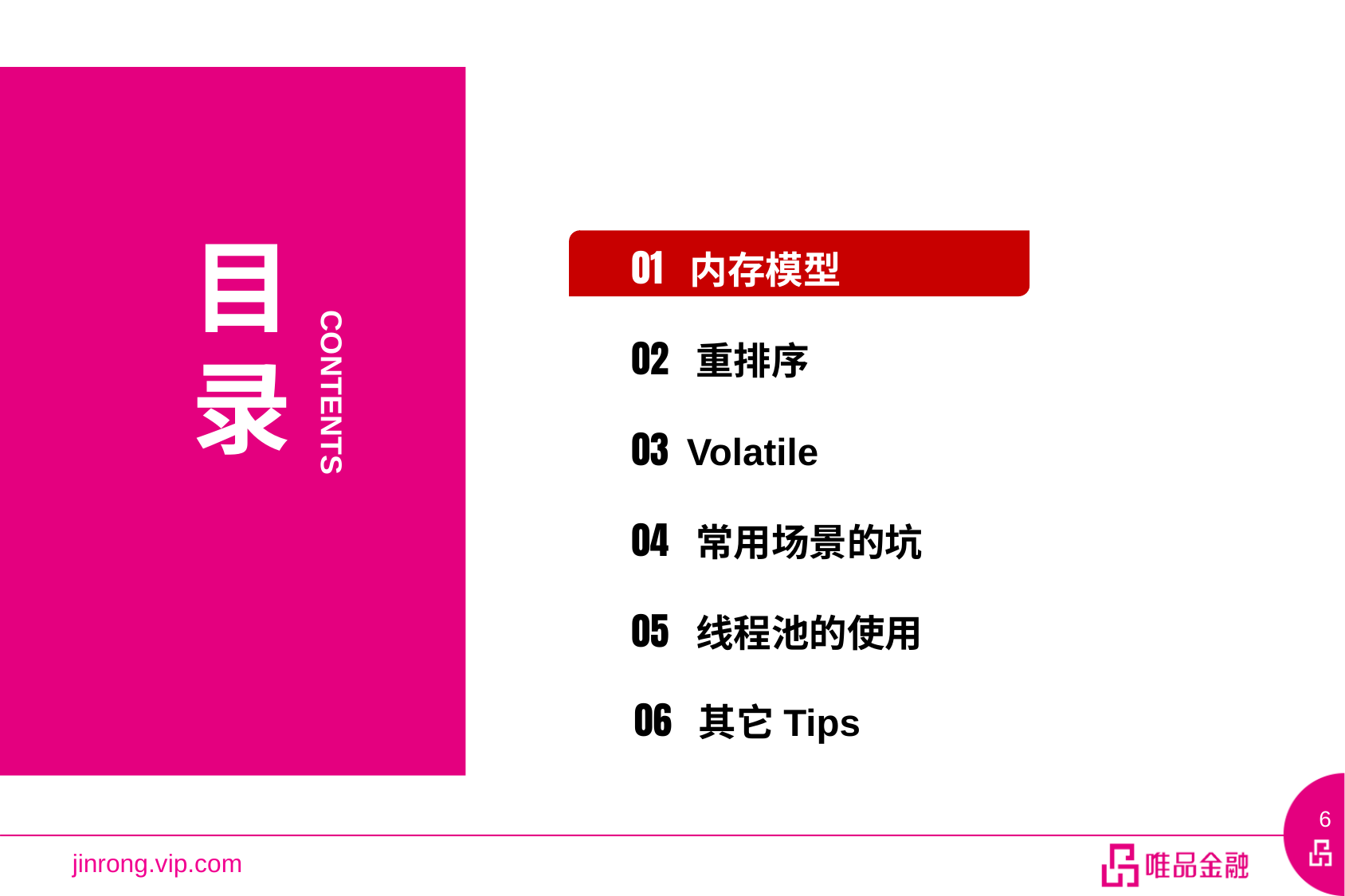

目
录
CONTENTS

01  内存模型
02  重排序
03  Volatile
04  常用场景的坑
05  线程池的使用
06  其它Tips